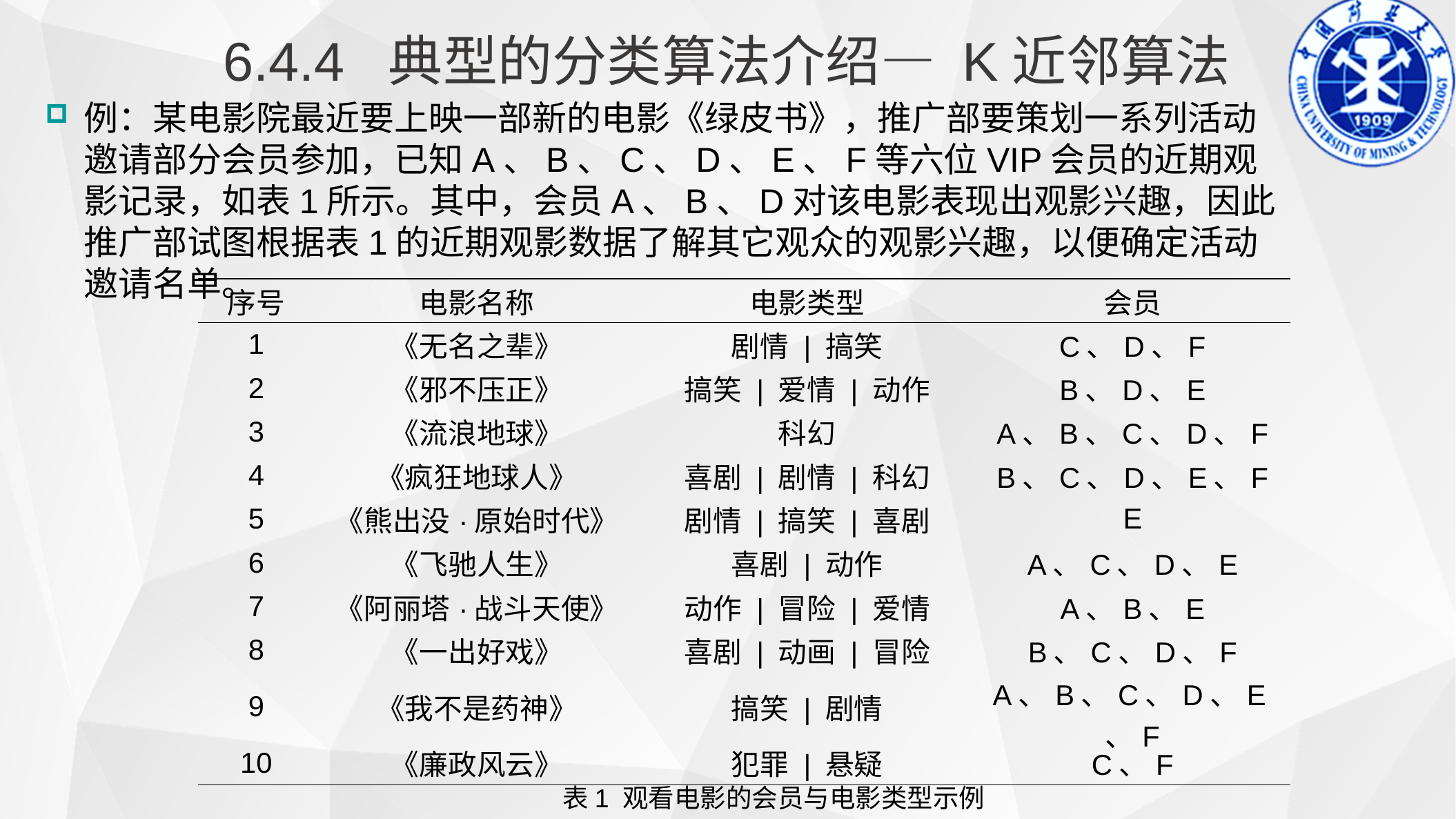

6.4.4  典型的分类算法介绍— K近邻算法
例：某电影院最近要上映一部新的电影《绿皮书》，推广部要策划一系列活动邀请部分会员参加，已知A、B、C、D、E、F等六位VIP会员的近期观影记录，如表1所示。其中，会员A、B、D对该电影表现出观影兴趣，因此推广部试图根据表1的近期观影数据了解其它观众的观影兴趣，以便确定活动邀请名单。

| 序号 | 电影名称 | 电影类型 | 会员 |
| --- | --- | --- | --- |
| 1 | 《无名之辈》 | 剧情 | 搞笑 | C、D、F |
| 2 | 《邪不压正》 | 搞笑 | 爱情 | 动作 | B、D、E |
| 3 | 《流浪地球》 | 科幻 | A、B、C、D、F |
| 4 | 《疯狂地球人》 | 喜剧 | 剧情 | 科幻 | B、C、D、E、F |
| 5 | 《熊出没·原始时代》 | 剧情 | 搞笑 | 喜剧 | E |
| 6 | 《飞驰人生》 | 喜剧 | 动作 | A、C、D、E |
| 7 | 《阿丽塔·战斗天使》 | 动作 | 冒险 | 爱情 | A、B、E |
| 8 | 《一出好戏》 | 喜剧 | 动画 | 冒险 | B、C、D、F |
| 9 | 《我不是药神》 | 搞笑 | 剧情 | A、B、C、D、E、F |
| 10 | 《廉政风云》 | 犯罪 | 悬疑 | C、F |
150

表1 观看电影的会员与电影类型示例